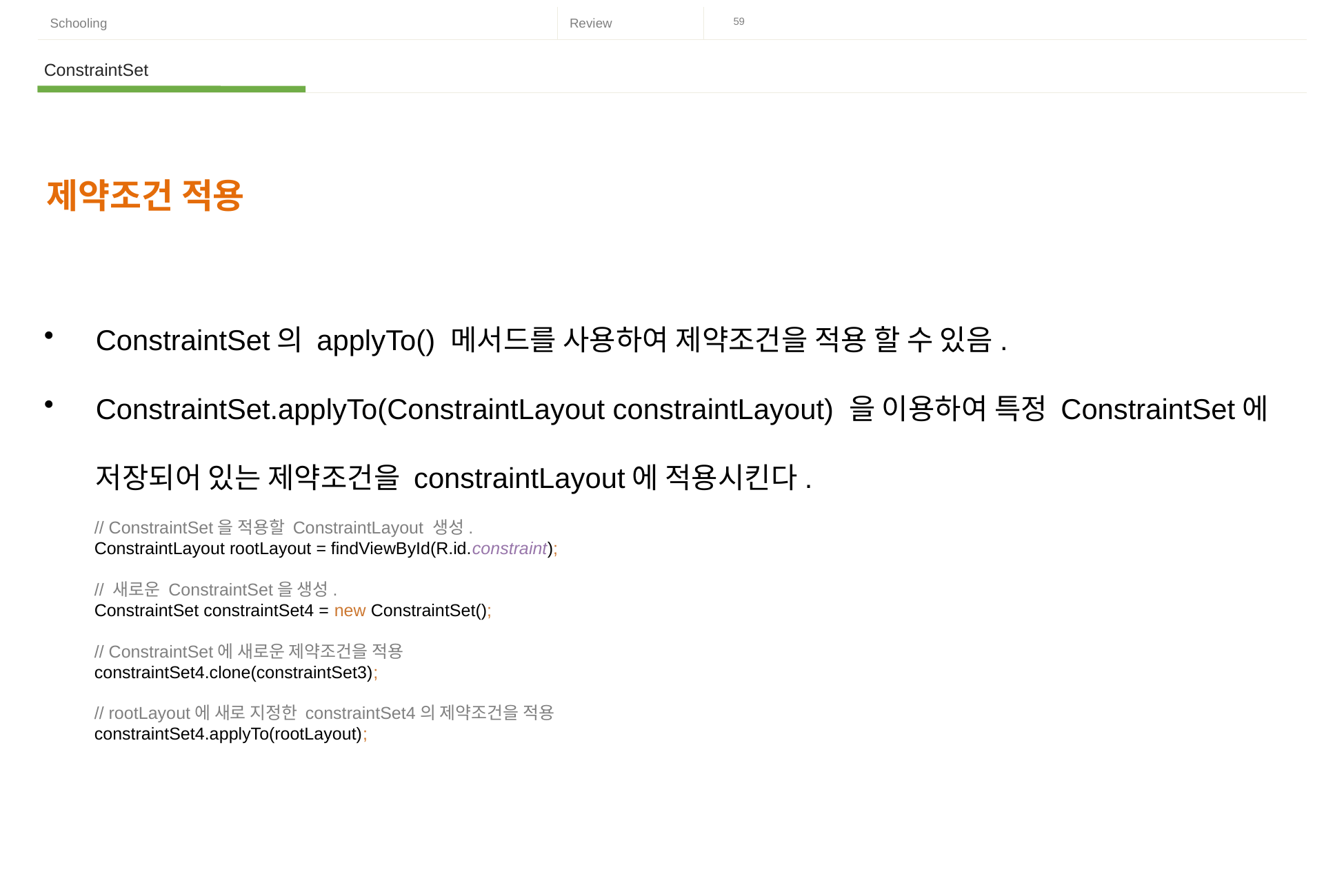

ConstraintSet
제약조건 적용
ConstraintSet의 applyTo() 메서드를 사용하여 제약조건을 적용 할 수 있음.
ConstraintSet.applyTo(ConstraintLayout constraintLayout) 을 이용하여 특정 ConstraintSet에 저장되어 있는 제약조건을 constraintLayout에 적용시킨다.
// ConstraintSet을 적용할 ConstraintLayout 생성.
ConstraintLayout rootLayout = findViewById(R.id.constraint);
// 새로운 ConstraintSet을 생성.
ConstraintSet constraintSet4 = new ConstraintSet();
// ConstraintSet에 새로운 제약조건을 적용
constraintSet4.clone(constraintSet3);
// rootLayout에 새로 지정한 constraintSet4의 제약조건을 적용
constraintSet4.applyTo(rootLayout);